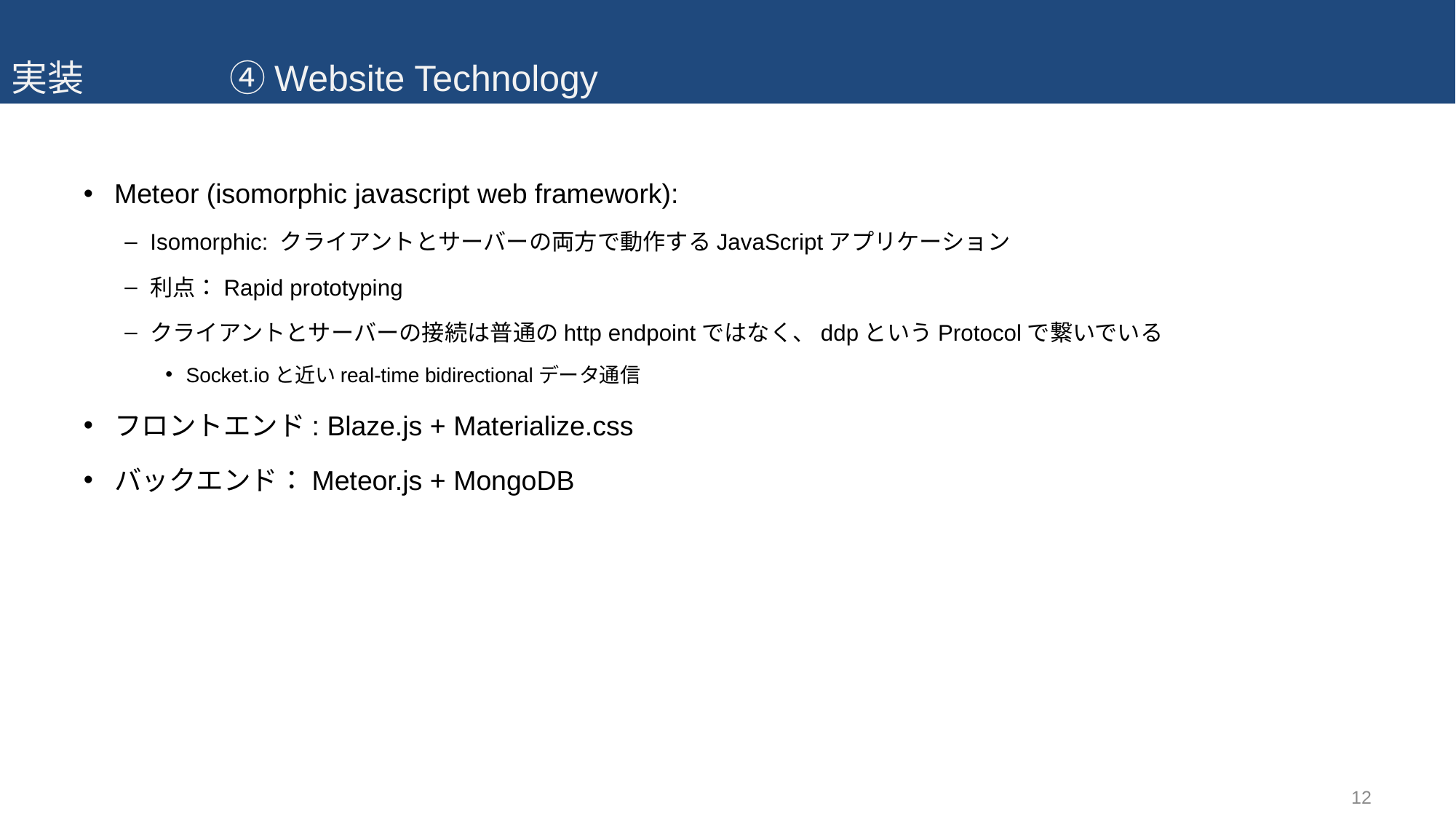

# 実装		④Website Technology
Meteor (isomorphic javascript web framework):
Isomorphic: クライアントとサーバーの両方で動作するJavaScriptアプリケーション
利点：Rapid prototyping
クライアントとサーバーの接続は普通のhttp endpointではなく、ddpというProtocolで繋いでいる
Socket.ioと近いreal-time bidirectionalデータ通信
フロントエンド: Blaze.js + Materialize.css
バックエンド：Meteor.js + MongoDB

12